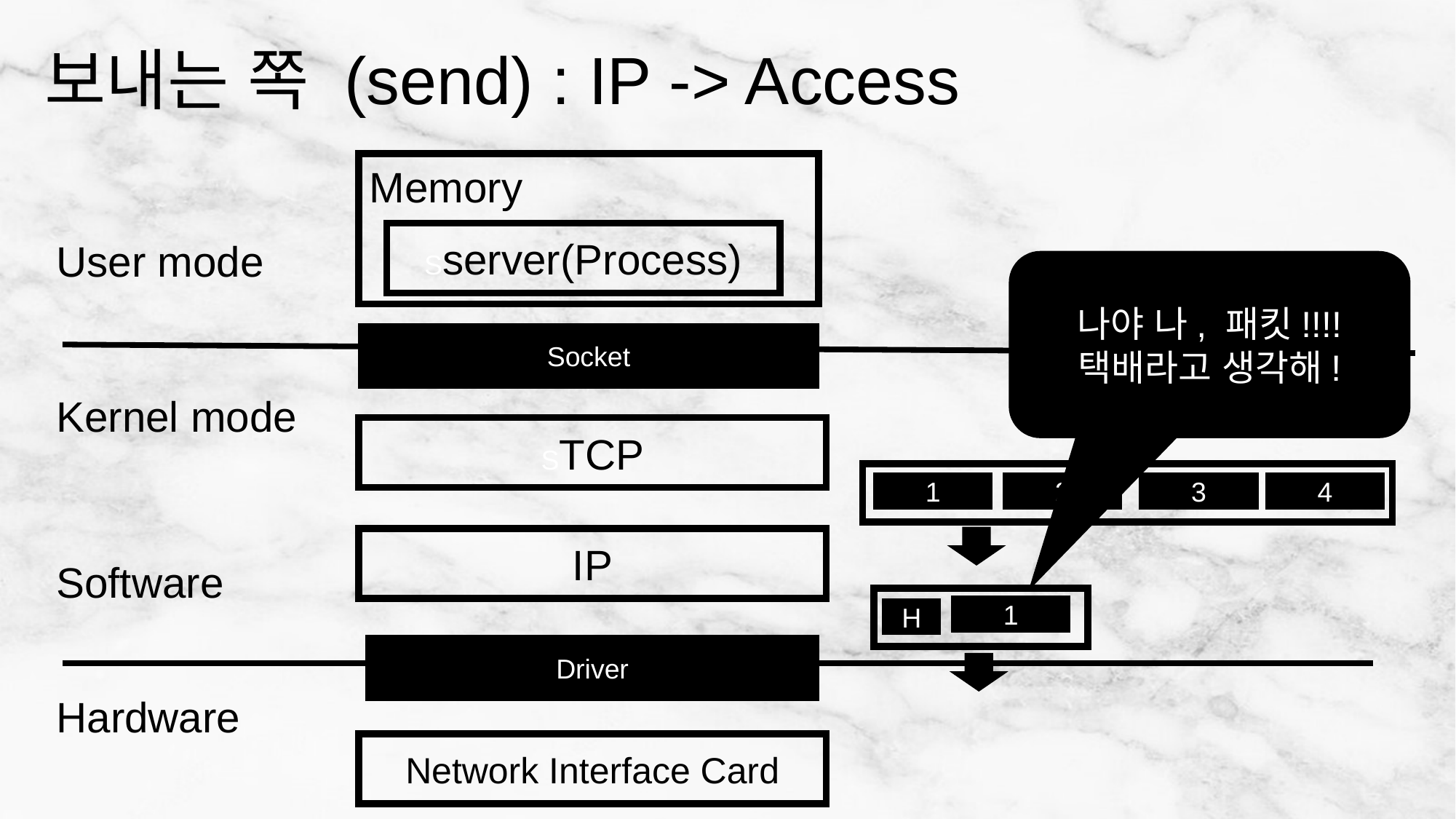

# 보내는 쪽 (send) : IP -> Access

Memory
Sserver(Process)
User mode
나야 나, 패킷!!!!
택배라고 생각해!
Socket
Kernel mode
STCP

1
2
3
4

IP
Software

1
H
Driver

Hardware
Network Interface Card